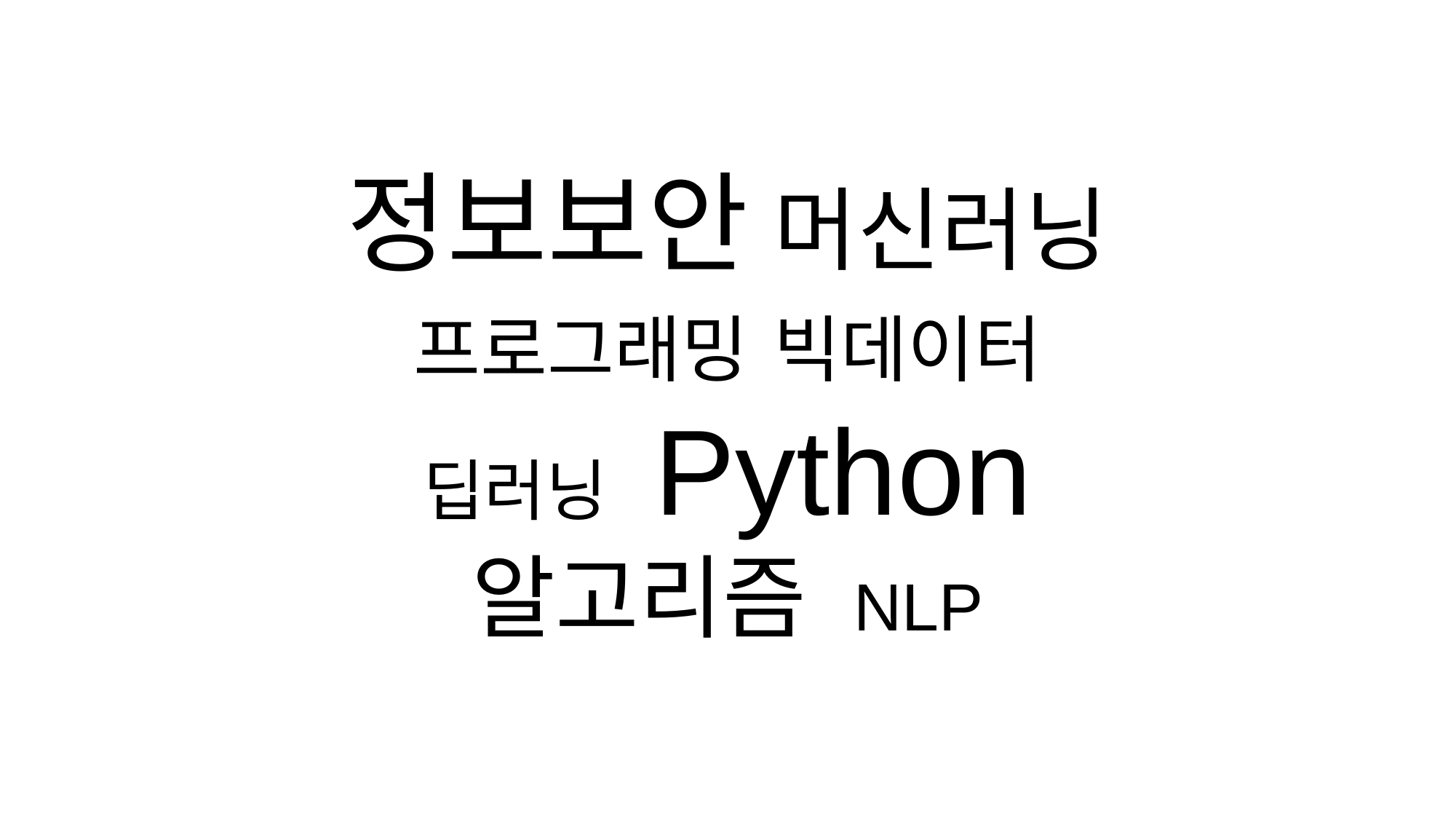

정보보안 머신러닝
프로그래밍 빅데이터
딥러닝 Python
알고리즘 NLP